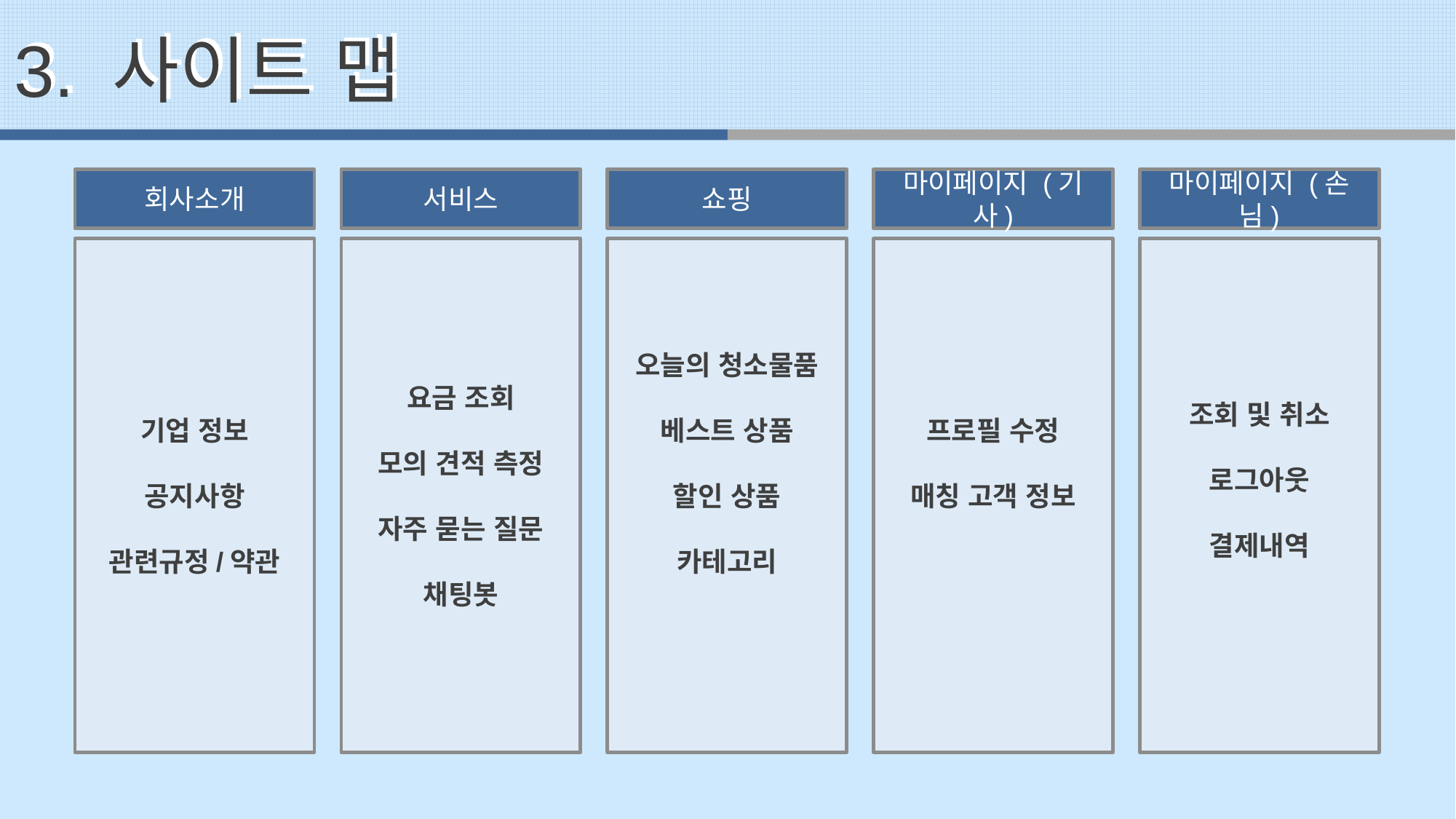

3. 사이트 맵
3. 사이트 맵
회사소개
서비스
쇼핑
마이페이지 (기사)
마이페이지 (손님)
기업 정보

공지사항
관련규정/약관
요금 조회

모의 견적 측정

자주 묻는 질문

채팅봇
오늘의 청소물품

베스트 상품

할인 상품

카테고리

프로필 수정

매칭 고객 정보

조회 및 취소

로그아웃

결제내역